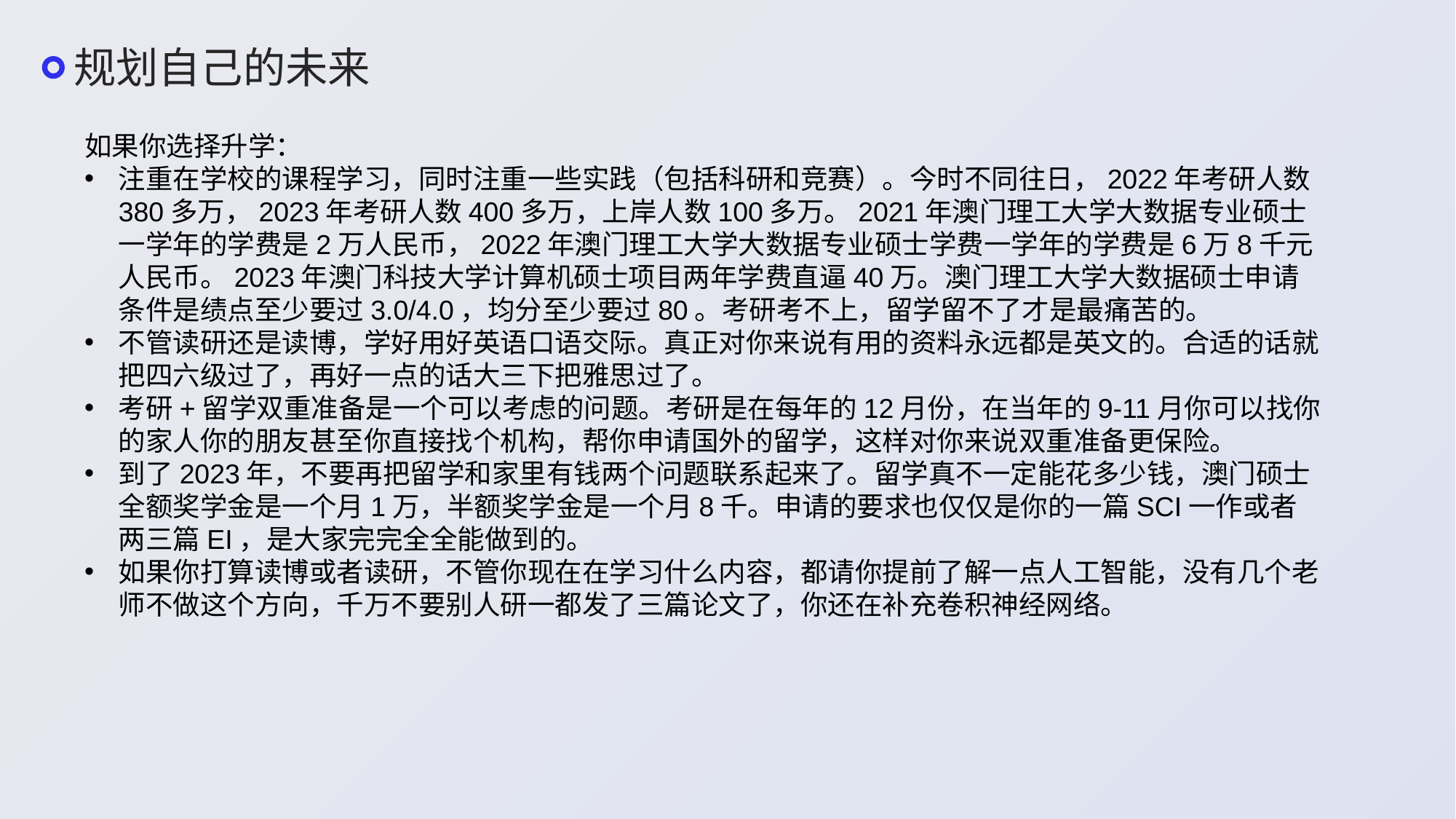

规划自己的未来

如果你选择升学：
注重在学校的课程学习，同时注重一些实践（包括科研和竞赛）。今时不同往日，2022年考研人数380多万，2023年考研人数400多万，上岸人数100多万。2021年澳门理工大学大数据专业硕士一学年的学费是2万人民币，2022年澳门理工大学大数据专业硕士学费一学年的学费是6万8千元人民币。2023年澳门科技大学计算机硕士项目两年学费直逼40万。澳门理工大学大数据硕士申请条件是绩点至少要过3.0/4.0，均分至少要过80。考研考不上，留学留不了才是最痛苦的。
不管读研还是读博，学好用好英语口语交际。真正对你来说有用的资料永远都是英文的。合适的话就把四六级过了，再好一点的话大三下把雅思过了。
考研+留学双重准备是一个可以考虑的问题。考研是在每年的12月份，在当年的9-11月你可以找你的家人你的朋友甚至你直接找个机构，帮你申请国外的留学，这样对你来说双重准备更保险。
到了2023年，不要再把留学和家里有钱两个问题联系起来了。留学真不一定能花多少钱，澳门硕士全额奖学金是一个月1万，半额奖学金是一个月8千。申请的要求也仅仅是你的一篇SCI一作或者两三篇EI，是大家完完全全能做到的。
如果你打算读博或者读研，不管你现在在学习什么内容，都请你提前了解一点人工智能，没有几个老师不做这个方向，千万不要别人研一都发了三篇论文了，你还在补充卷积神经网络。